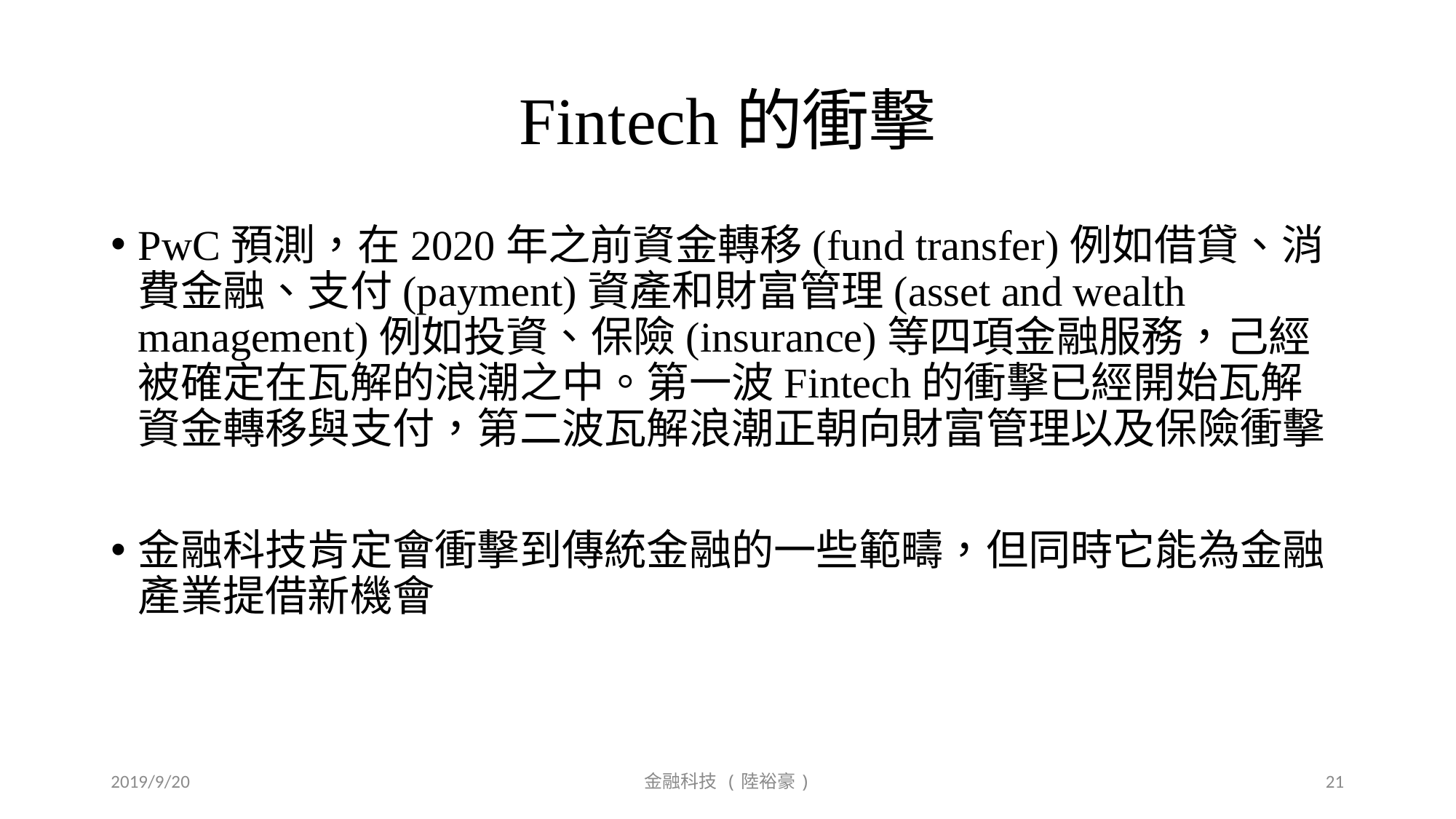

# Fintech的衝擊
PwC預測，在2020年之前資金轉移(fund transfer)例如借貸、消費金融、支付(payment)資產和財富管理(asset and wealth management)例如投資、保險(insurance)等四項金融服務，己經被確定在瓦解的浪潮之中。第一波Fintech的衝擊已經開始瓦解資金轉移與支付，第二波瓦解浪潮正朝向財富管理以及保險衝擊

金融科技肯定會衝擊到傳統金融的一些範疇，但同時它能為金融產業提借新機會
2019/9/20
金融科技 (陸裕豪)
21